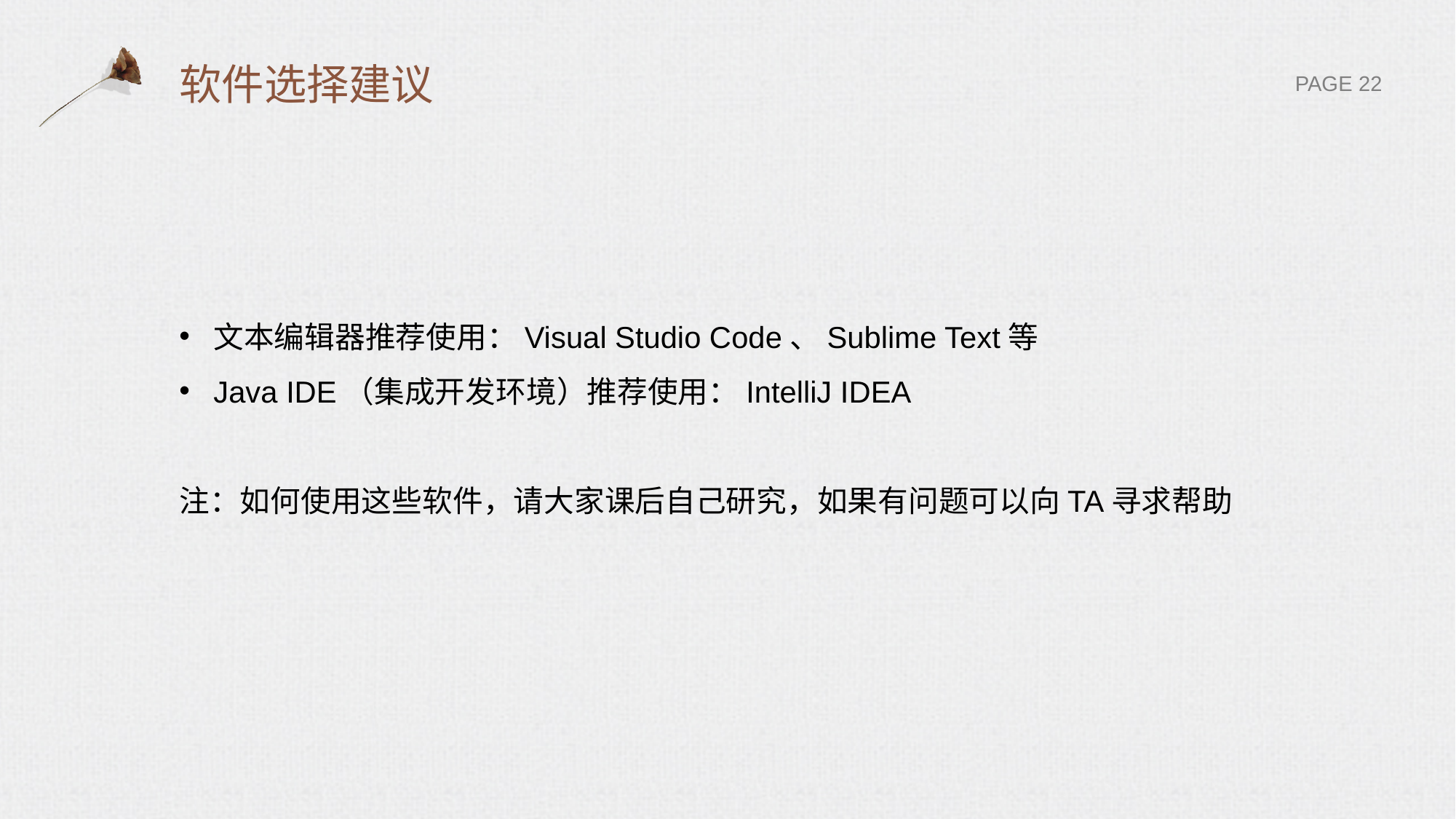

# 软件选择建议
文本编辑器推荐使用：Visual Studio Code、Sublime Text等
Java IDE（集成开发环境）推荐使用：IntelliJ IDEA

注：如何使用这些软件，请大家课后自己研究，如果有问题可以向TA寻求帮助